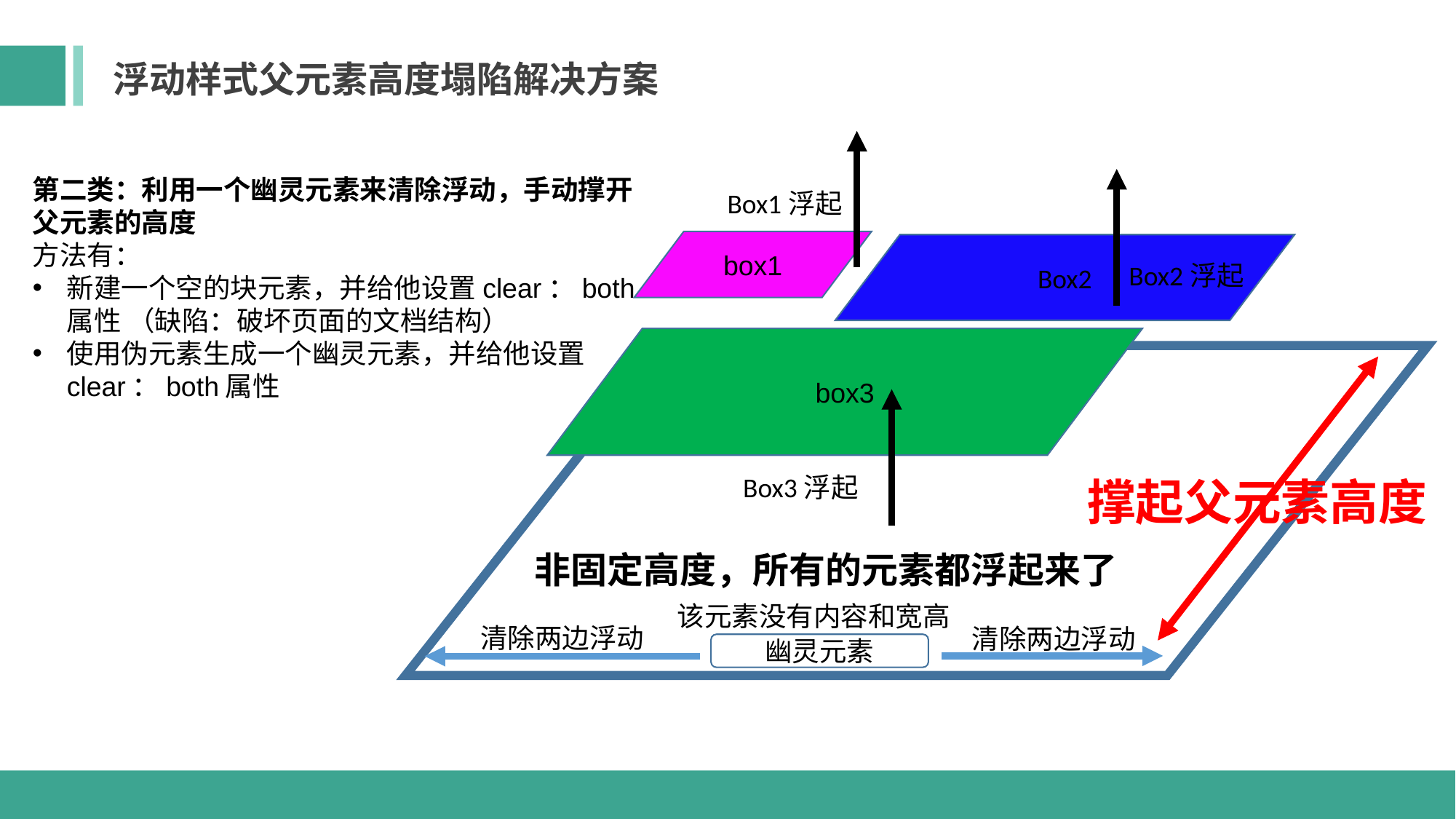

浮动样式父元素高度塌陷解决方案
第二类：利用一个幽灵元素来清除浮动，手动撑开父元素的高度
方法有：
新建一个空的块元素，并给他设置clear：both属性 （缺陷：破坏页面的文档结构）
使用伪元素生成一个幽灵元素，并给他设置clear：both属性
Box1浮起
box1
Box2
Box2浮起
box3

Box3浮起
撑起父元素高度
非固定高度，所有的元素都浮起来了
该元素没有内容和宽高
清除两边浮动
清除两边浮动
幽灵元素